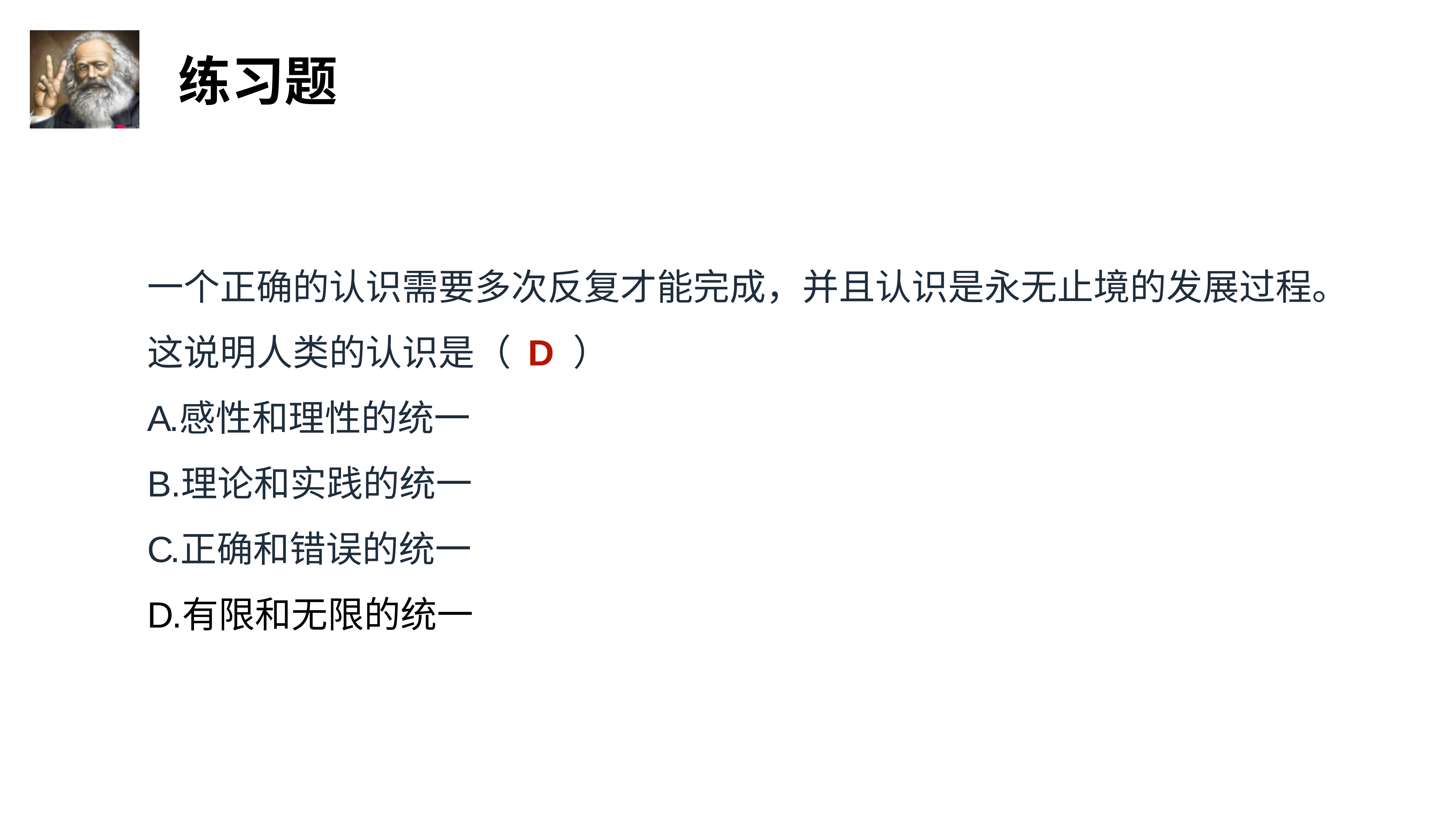

一个正确的认识需要多次反复才能完成，并且认识是永无止境的发展过程。这说明人类的认识是（ D ）
感性和理性的统一
理论和实践的统一
正确和错误的统一
有限和无限的统一